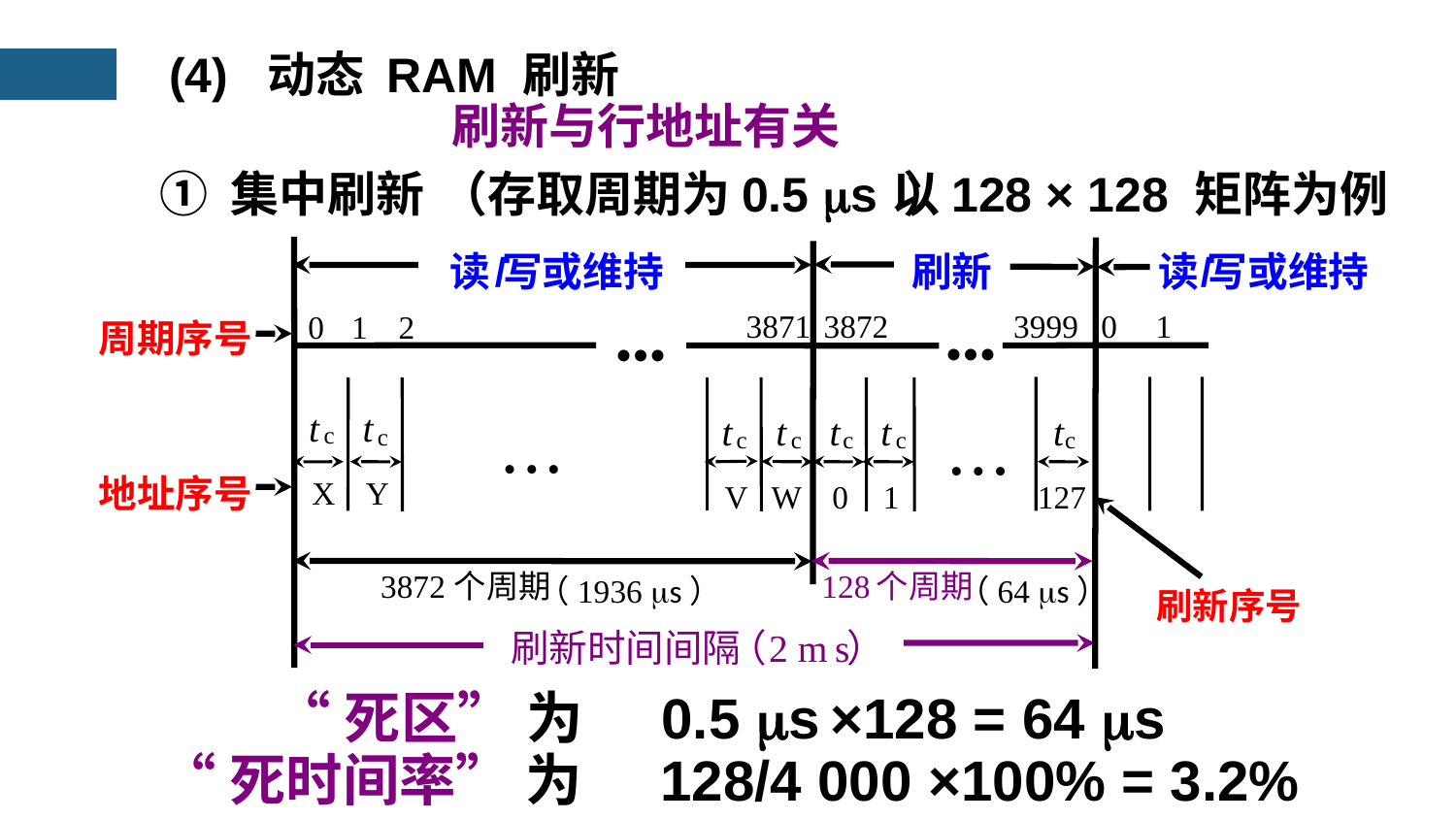

(4)  动态 RAM 刷新
 刷新与行地址有关
① 集中刷新
（存取周期为0.5 μs ）
以128 × 128 矩阵为例

读
/
写或维持
刷新
读
/
写或维持

3871
3872
3999
0
1

0
1
2

周期序号

•••
•••

t
t
t
t
t
t
t
c
c
c
c
c
c
c
• • •
• • •

地址序号
X
Y
V
W
0
1
127

3872
个周期
（1936 μs）
128
个周期
（64 μs）

刷新序号

刷新时间间隔
（
）
2 m
s

“死区” 为     0.5 μs ×128 = 64 μs
“死时间率” 为     128/4 000 ×100% = 3.2%